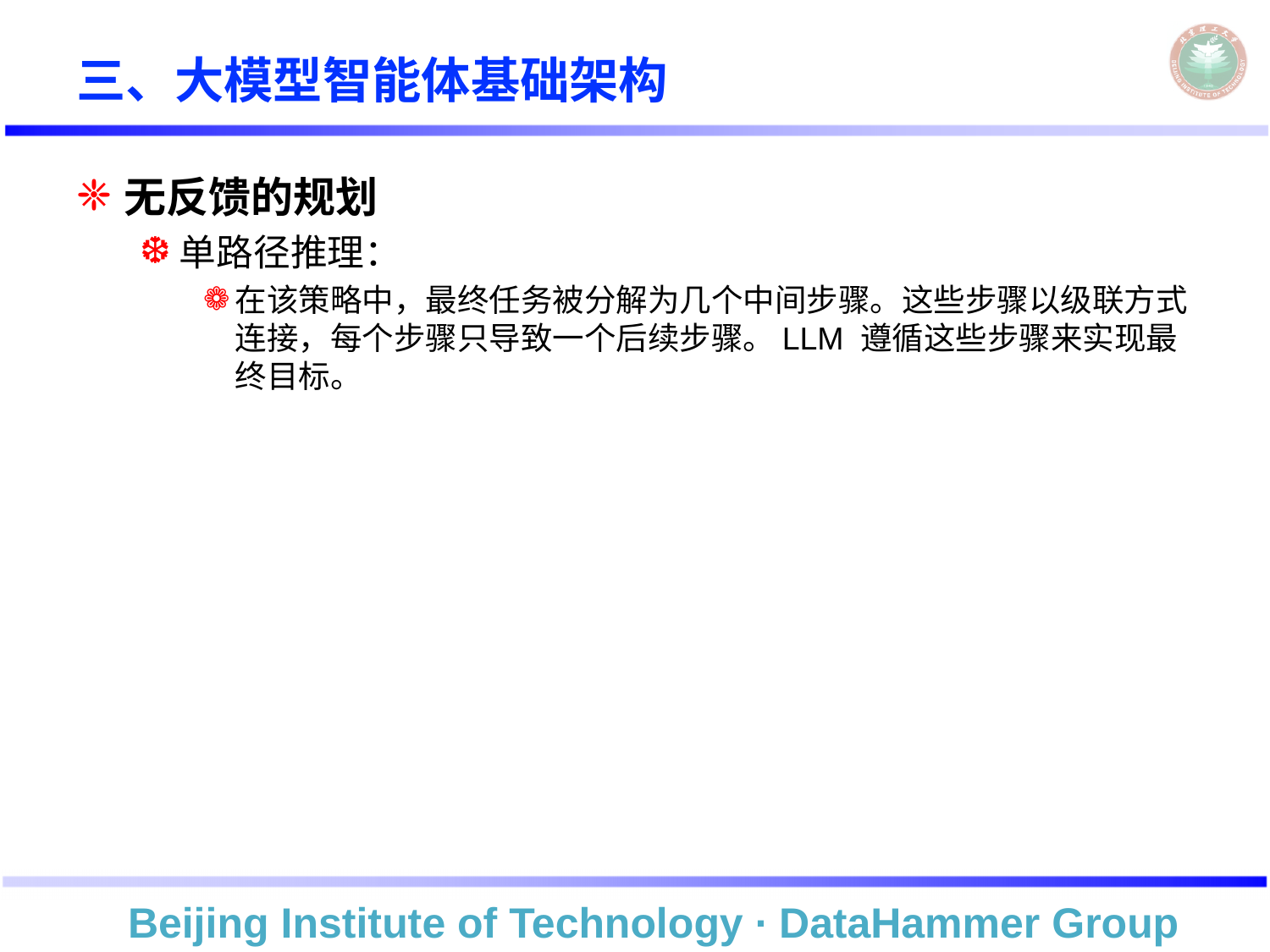

# 三、大模型智能体基础架构
无反馈的规划
单路径推理：
在该策略中，最终任务被分解为几个中间步骤。这些步骤以级联方式连接，每个步骤只导致一个后续步骤。LLM 遵循这些步骤来实现最终目标。